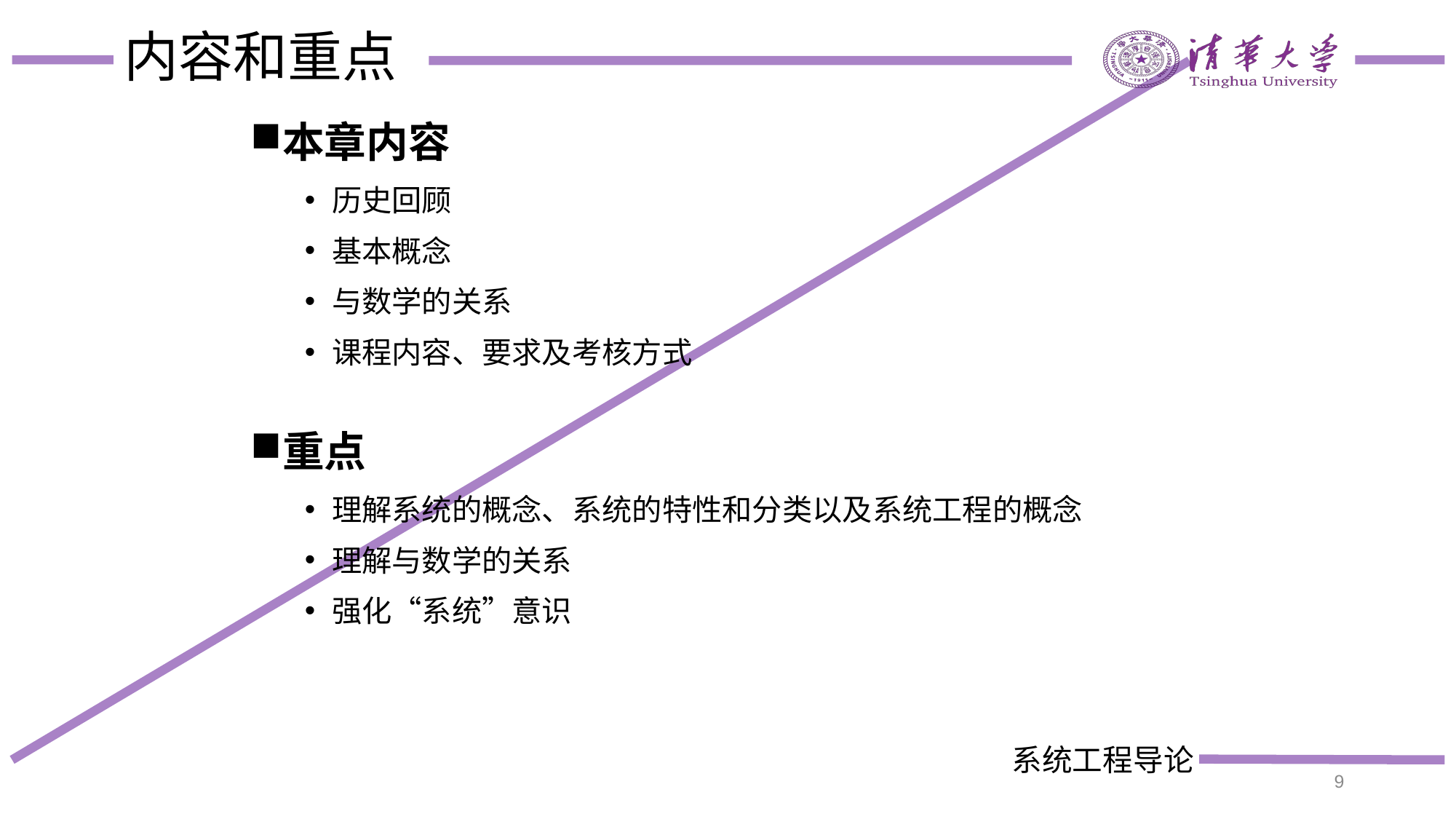

# 内容和重点
本章内容
历史回顾
基本概念
与数学的关系
课程内容、要求及考核方式

重点
理解系统的概念、系统的特性和分类以及系统工程的概念
理解与数学的关系
强化“系统”意识

9